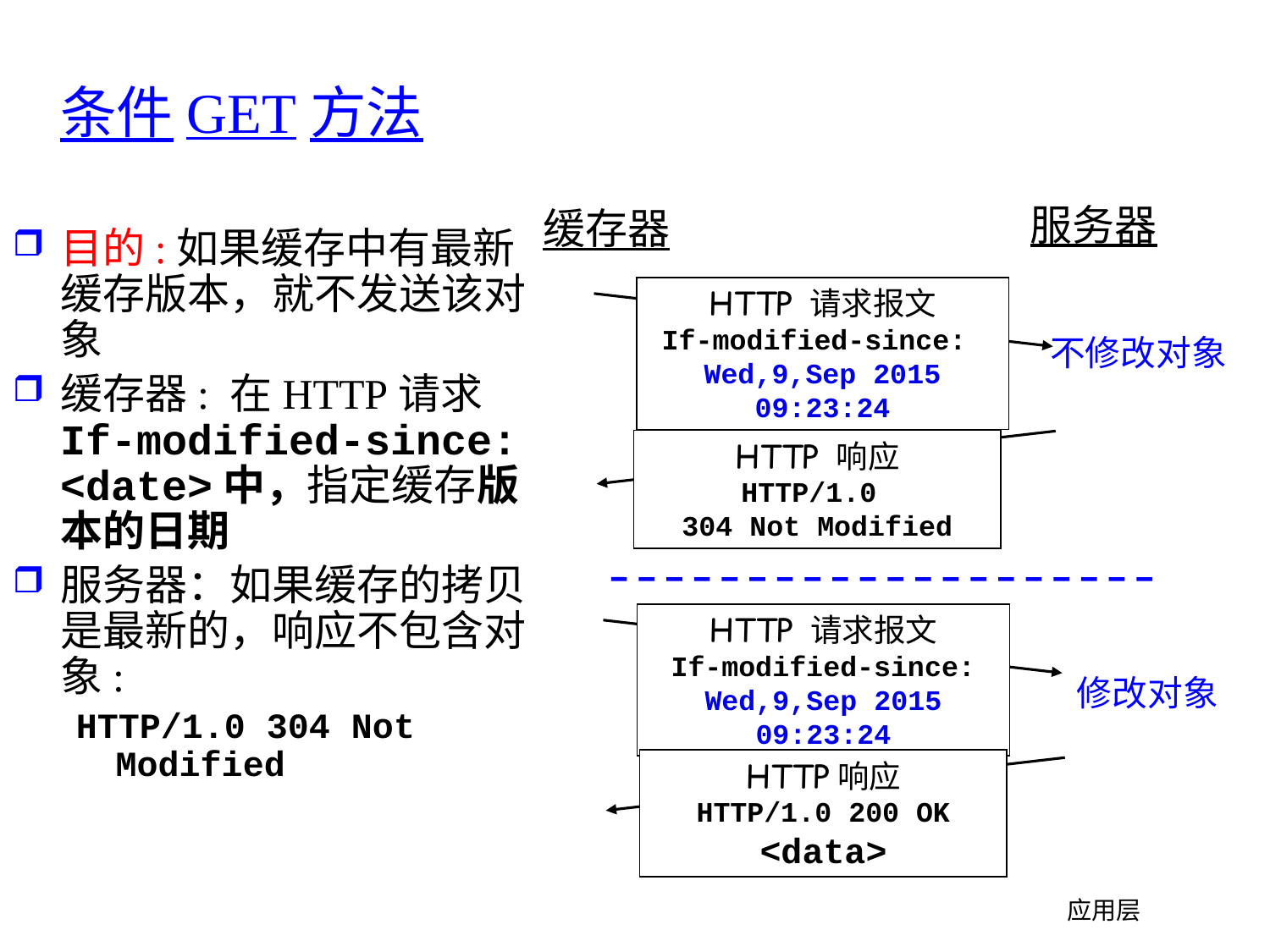

# 条件GET方法
服务器
缓存器
目的:如果缓存中有最新缓存版本，就不发送该对象
缓存器: 在HTTP请求If-modified-since: <date>中，指定缓存版本的日期
服务器：如果缓存的拷贝是最新的，响应不包含对象:
HTTP/1.0 304 Not Modified
HTTP 请求报文
If-modified-since:
Wed,9,Sep 2015 09:23:24

不修改对象
HTTP 响应
HTTP/1.0
304 Not Modified

HTTP 请求报文
If-modified-since: Wed,9,Sep 2015 09:23:24

修改对象
HTTP响应
HTTP/1.0 200 OK
<data>

应用层
46